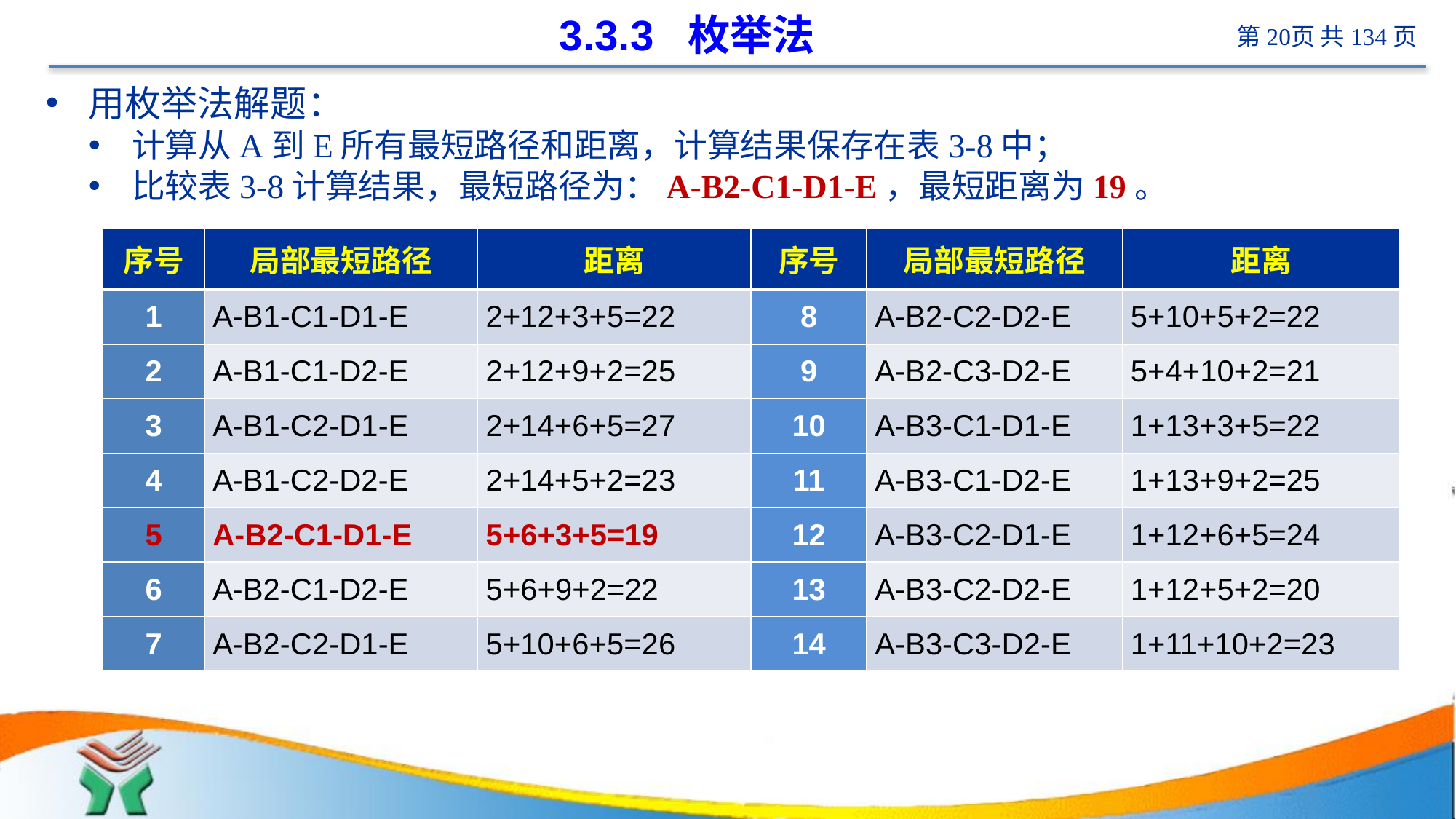

# 3.3.3  枚举法
用枚举法解题：
计算从A到E所有最短路径和距离，计算结果保存在表3-8中；
比较表3-8计算结果，最短路径为：A-B2-C1-D1-E，最短距离为19。

| 序号 | 局部最短路径 | 距离 | 序号 | 局部最短路径 | 距离 |
| --- | --- | --- | --- | --- | --- |
| 1 | A-B1-C1-D1-E | 2+12+3+5=22 | 8 | A-B2-C2-D2-E | 5+10+5+2=22 |
| 2 | A-B1-C1-D2-E | 2+12+9+2=25 | 9 | A-B2-C3-D2-E | 5+4+10+2=21 |
| 3 | A-B1-C2-D1-E | 2+14+6+5=27 | 10 | A-B3-C1-D1-E | 1+13+3+5=22 |
| 4 | A-B1-C2-D2-E | 2+14+5+2=23 | 11 | A-B3-C1-D2-E | 1+13+9+2=25 |
| 5 | A-B2-C1-D1-E | 5+6+3+5=19 | 12 | A-B3-C2-D1-E | 1+12+6+5=24 |
| 6 | A-B2-C1-D2-E | 5+6+9+2=22 | 13 | A-B3-C2-D2-E | 1+12+5+2=20 |
| 7 | A-B2-C2-D1-E | 5+10+6+5=26 | 14 | A-B3-C3-D2-E | 1+11+10+2=23 |